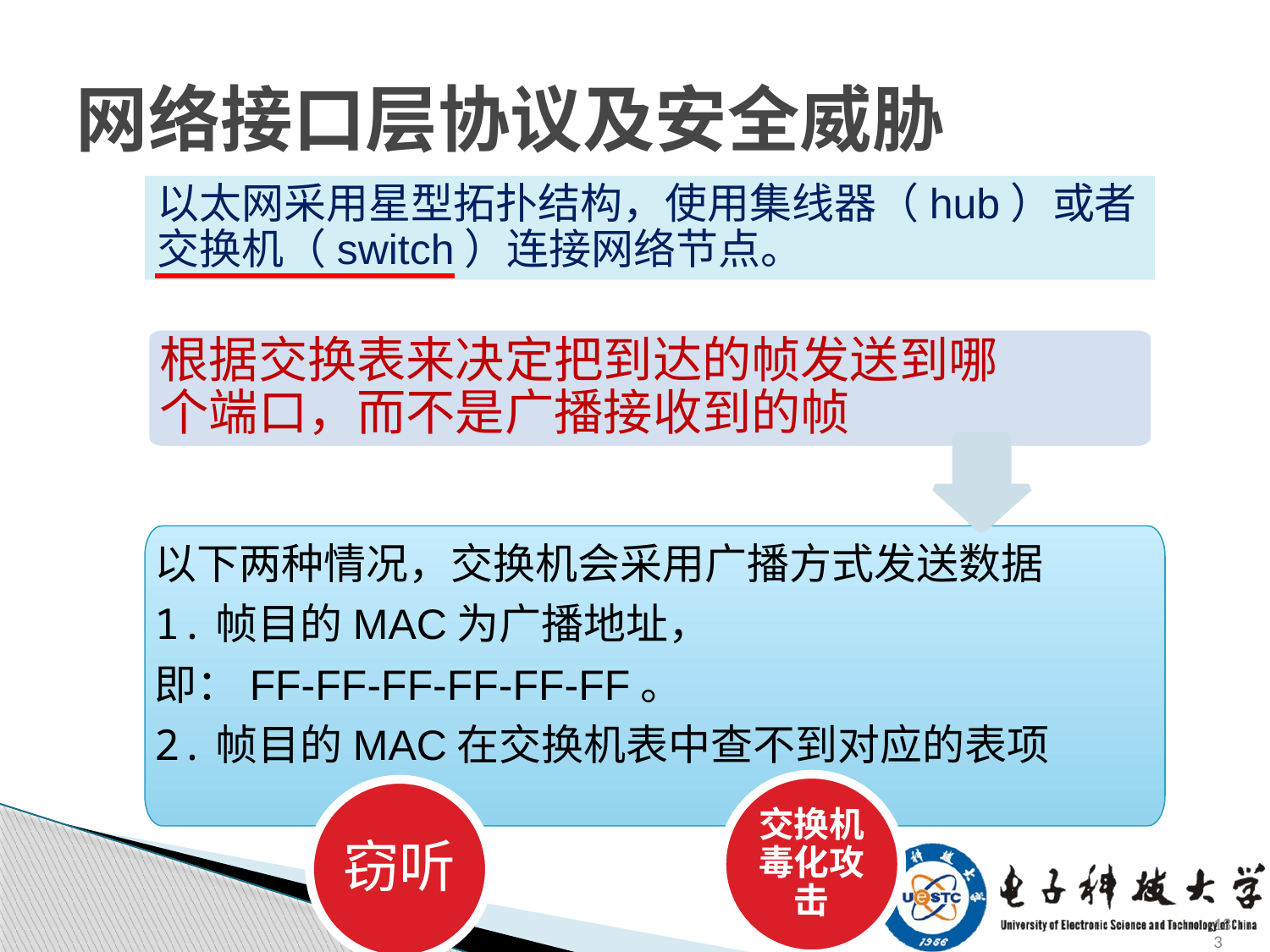

网络接口层协议及安全威胁
以太网采用星型拓扑结构，使用集线器（hub）或者交换机（switch）连接网络节点。

根据交换表来决定把到达的帧发送到哪个端口，而不是广播接收到的帧

以下两种情况，交换机会采用广播方式发送数据
1.帧目的MAC为广播地址，
即：FF-FF-FF-FF-FF-FF。
2.帧目的MAC在交换机表中查不到对应的表项
交换机毒化攻击
窃听
133